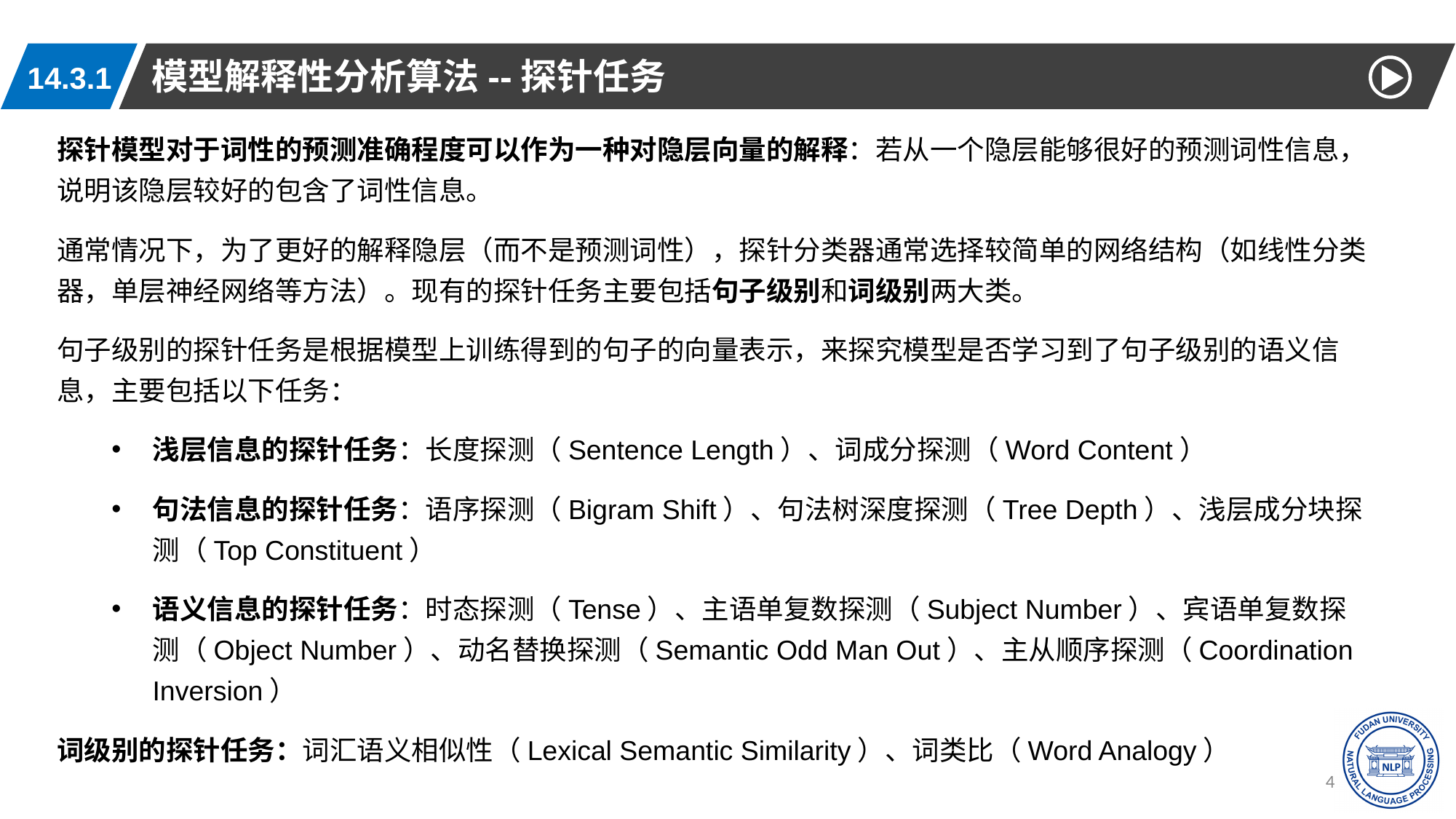

模型解释性分析算法--探针任务
14.3.1

探针模型对于词性的预测准确程度可以作为一种对隐层向量的解释：若从一个隐层能够很好的预测词性信息，说明该隐层较好的包含了词性信息。
通常情况下，为了更好的解释隐层（而不是预测词性），探针分类器通常选择较简单的网络结构（如线性分类器，单层神经网络等方法）。现有的探针任务主要包括句子级别和词级别两大类。
句子级别的探针任务是根据模型上训练得到的句子的向量表示，来探究模型是否学习到了句子级别的语义信息，主要包括以下任务：
浅层信息的探针任务：长度探测（Sentence Length）、词成分探测（Word Content）
句法信息的探针任务：语序探测（Bigram Shift）、句法树深度探测（Tree Depth）、浅层成分块探测（Top Constituent）
语义信息的探针任务：时态探测（Tense）、主语单复数探测（Subject Number）、宾语单复数探测（Object Number）、动名替换探测（Semantic Odd Man Out）、主从顺序探测（Coordination Inversion）
词级别的探针任务：词汇语义相似性（Lexical Semantic Similarity）、词类比（Word Analogy）
42